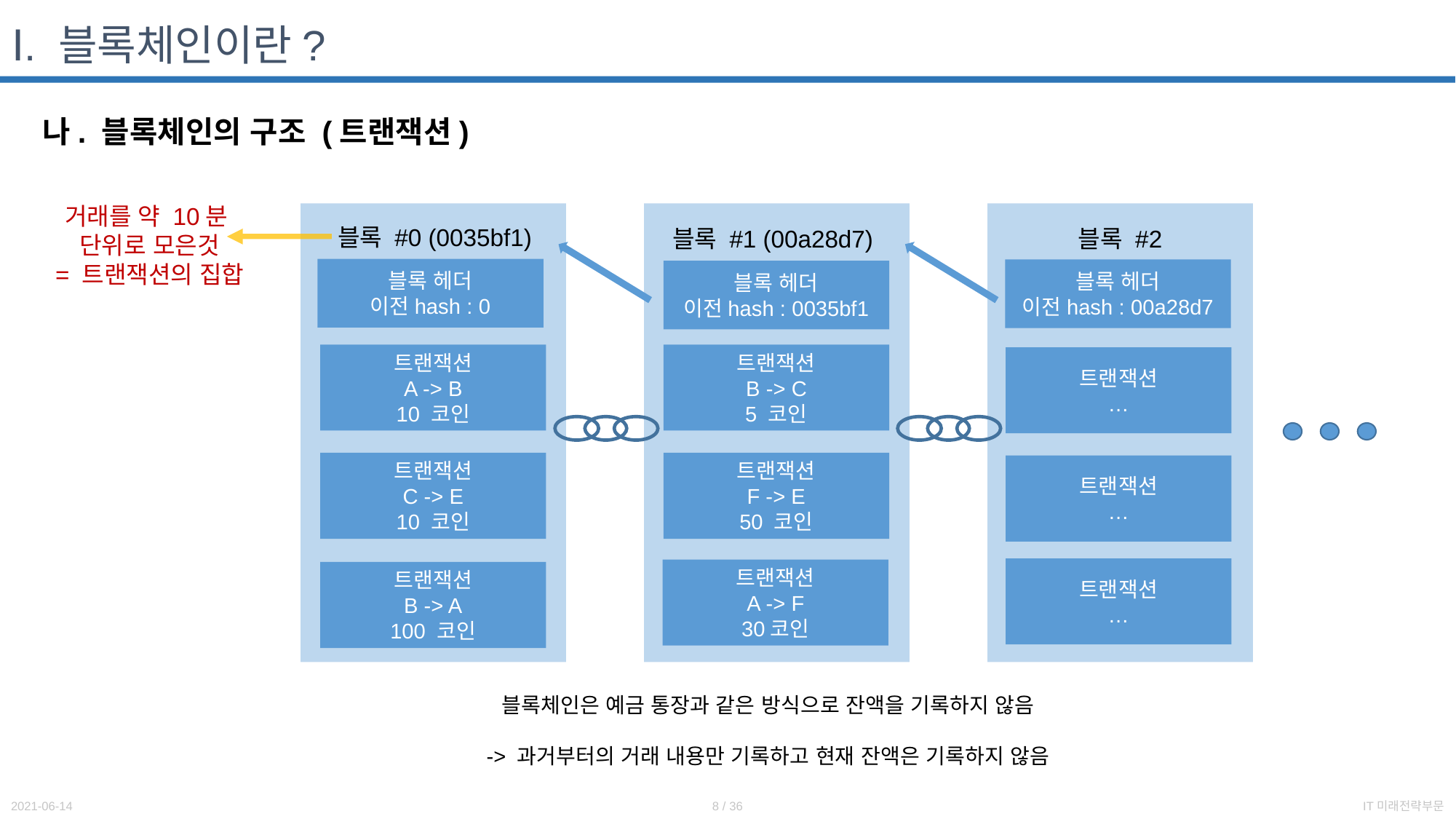

# Ⅰ. 블록체인이란?
나. 블록체인의 구조 (트랜잭션)
거래를 약 10분
단위로 모은것
= 트랜잭션의 집합

블록 #0 (0035bf1)
블록 #1 (00a28d7)
블록 #2
트랜잭션
A -> B
10 코인
트랜잭션
B -> C
5 코인
트랜잭션
…

트랜잭션
C -> E
10 코인
트랜잭션
F -> E
50 코인
트랜잭션
…
트랜잭션
…
트랜잭션
A -> F
30코인
트랜잭션
B -> A
100 코인
블록 헤더
이전hash : 0
블록 헤더
이전hash : 00a28d7
블록 헤더
이전hash : 0035bf1

블록체인은 예금 통장과 같은 방식으로 잔액을 기록하지 않음

-> 과거부터의 거래 내용만 기록하고 현재 잔액은 기록하지 않음
2021-06-14
8 / 36
IT미래전략부문